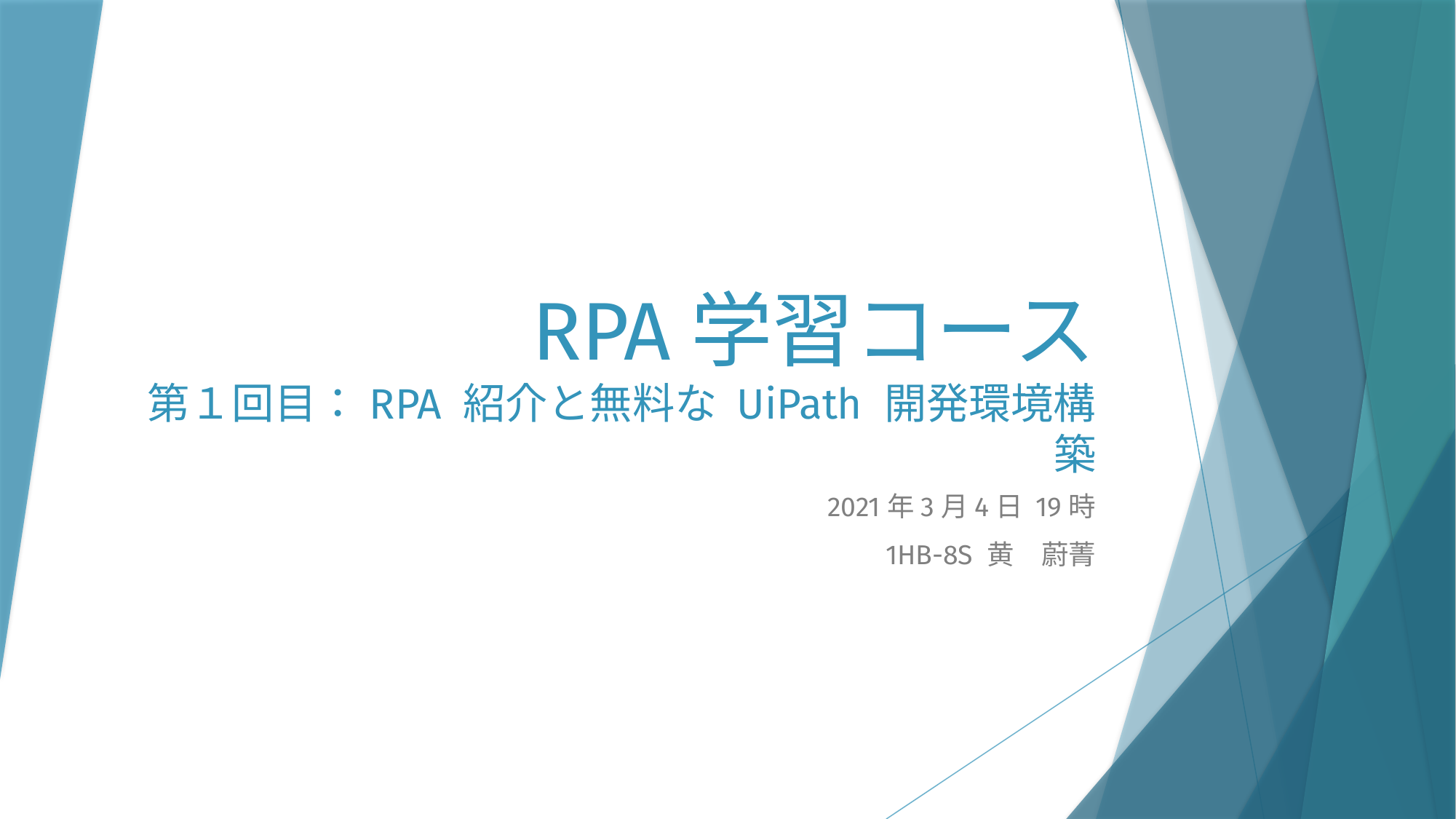

# RPA学習コース 第１回目：RPA 紹介と無料な UiPath 開発環境構築
2021年3月4日 19時
1HB-8S 黄　蔚菁